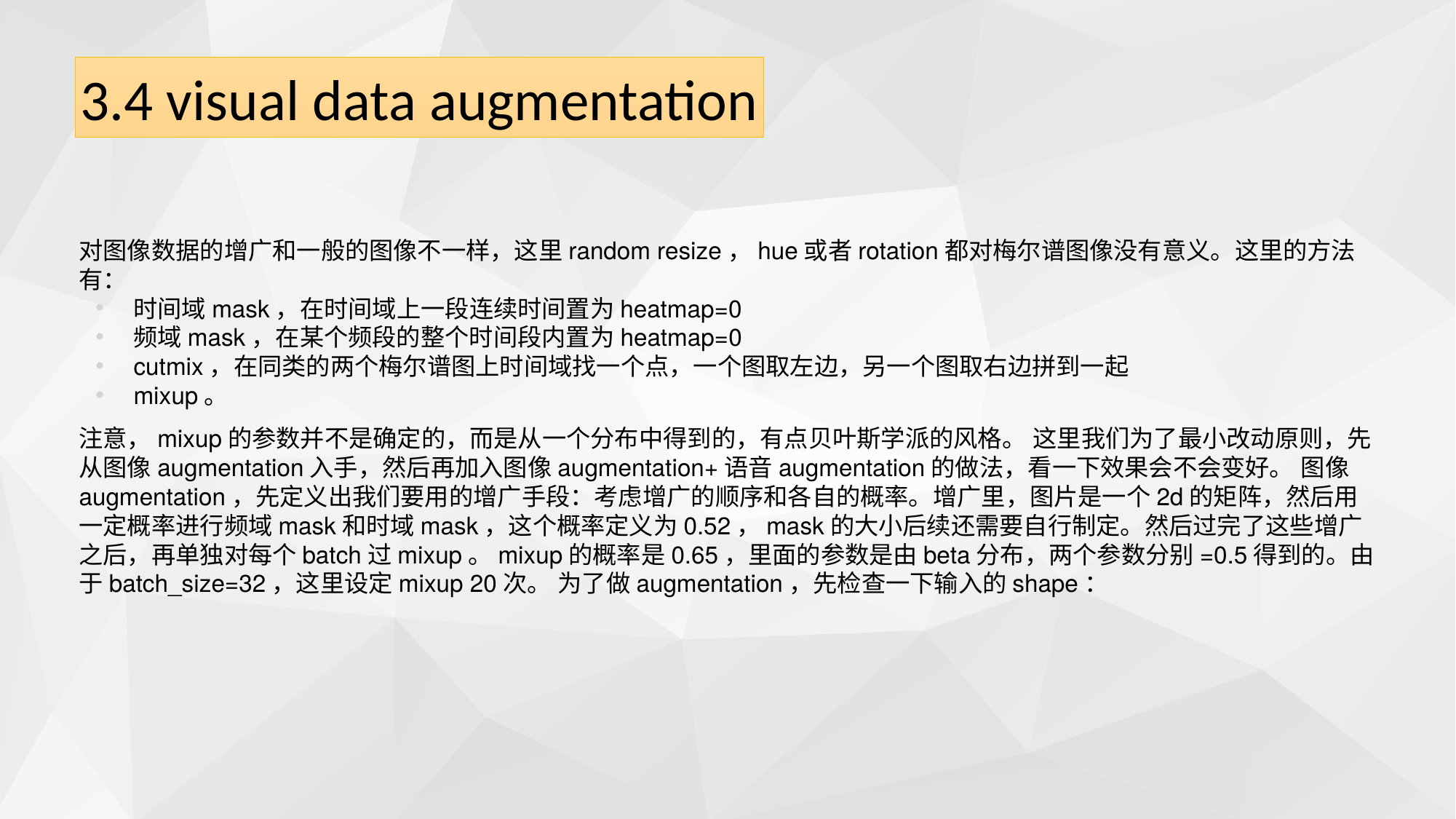

3.4 visual data augmentation
对图像数据的增广和一般的图像不一样，这里random resize，hue或者rotation都对梅尔谱图像没有意义。这里的方法有：
时间域mask，在时间域上一段连续时间置为heatmap=0
频域mask，在某个频段的整个时间段内置为heatmap=0
cutmix，在同类的两个梅尔谱图上时间域找一个点，一个图取左边，另一个图取右边拼到一起
mixup。
注意，mixup的参数并不是确定的，而是从一个分布中得到的，有点贝叶斯学派的风格。 这里我们为了最小改动原则，先从图像augmentation入手，然后再加入图像augmentation+语音augmentation的做法，看一下效果会不会变好。 图像augmentation，先定义出我们要用的增广手段：考虑增广的顺序和各自的概率。增广里，图片是一个2d的矩阵，然后用一定概率进行频域mask和时域mask，这个概率定义为0.52，mask的大小后续还需要自行制定。然后过完了这些增广之后，再单独对每个batch过mixup。mixup的概率是0.65，里面的参数是由beta分布，两个参数分别=0.5得到的。由于batch_size=32，这里设定mixup 20次。 为了做augmentation，先检查一下输入的shape：